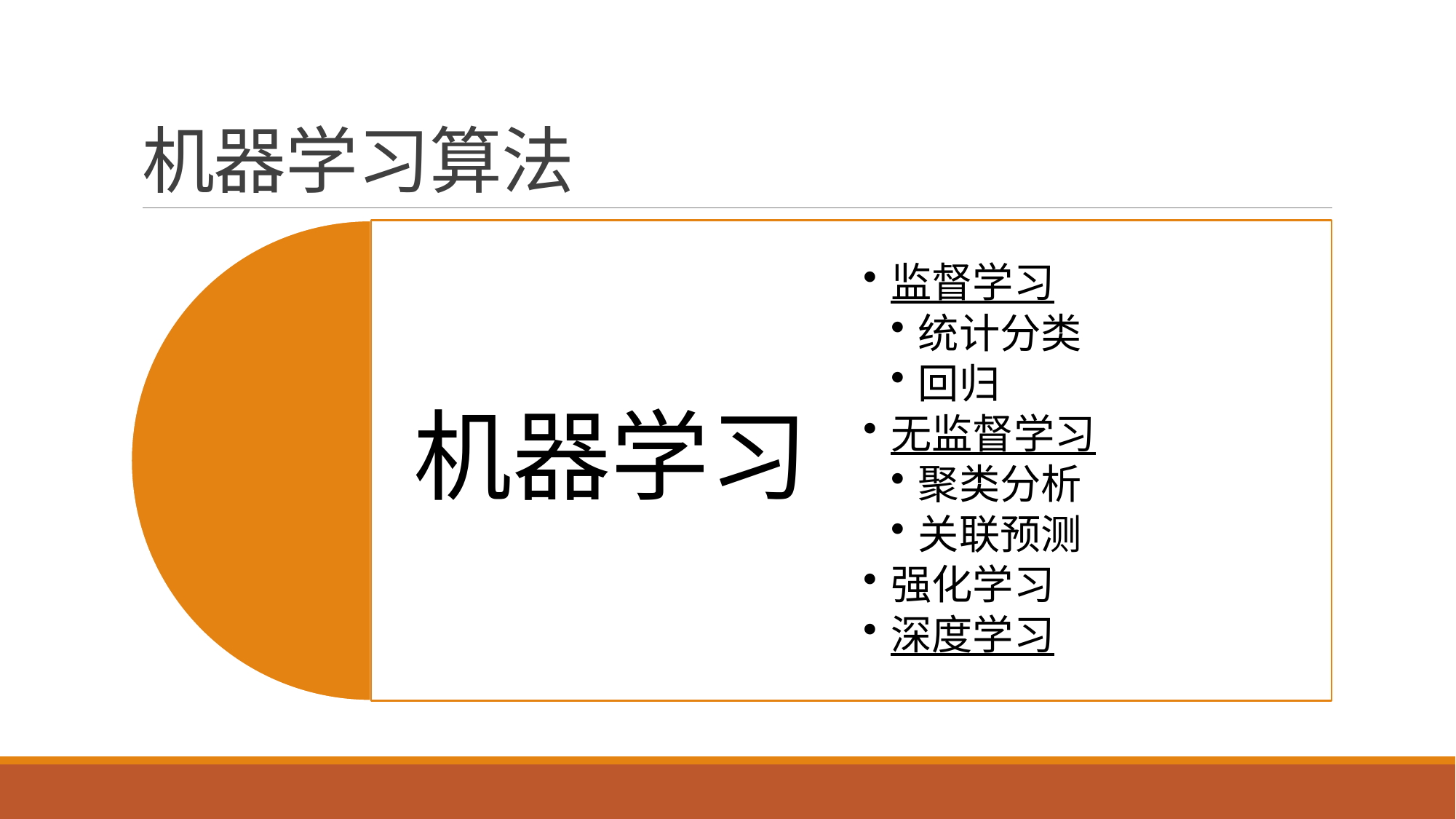

# 机器学习算法
机器学习
监督学习
统计分类
回归
无监督学习
聚类分析
关联预测
强化学习
深度学习